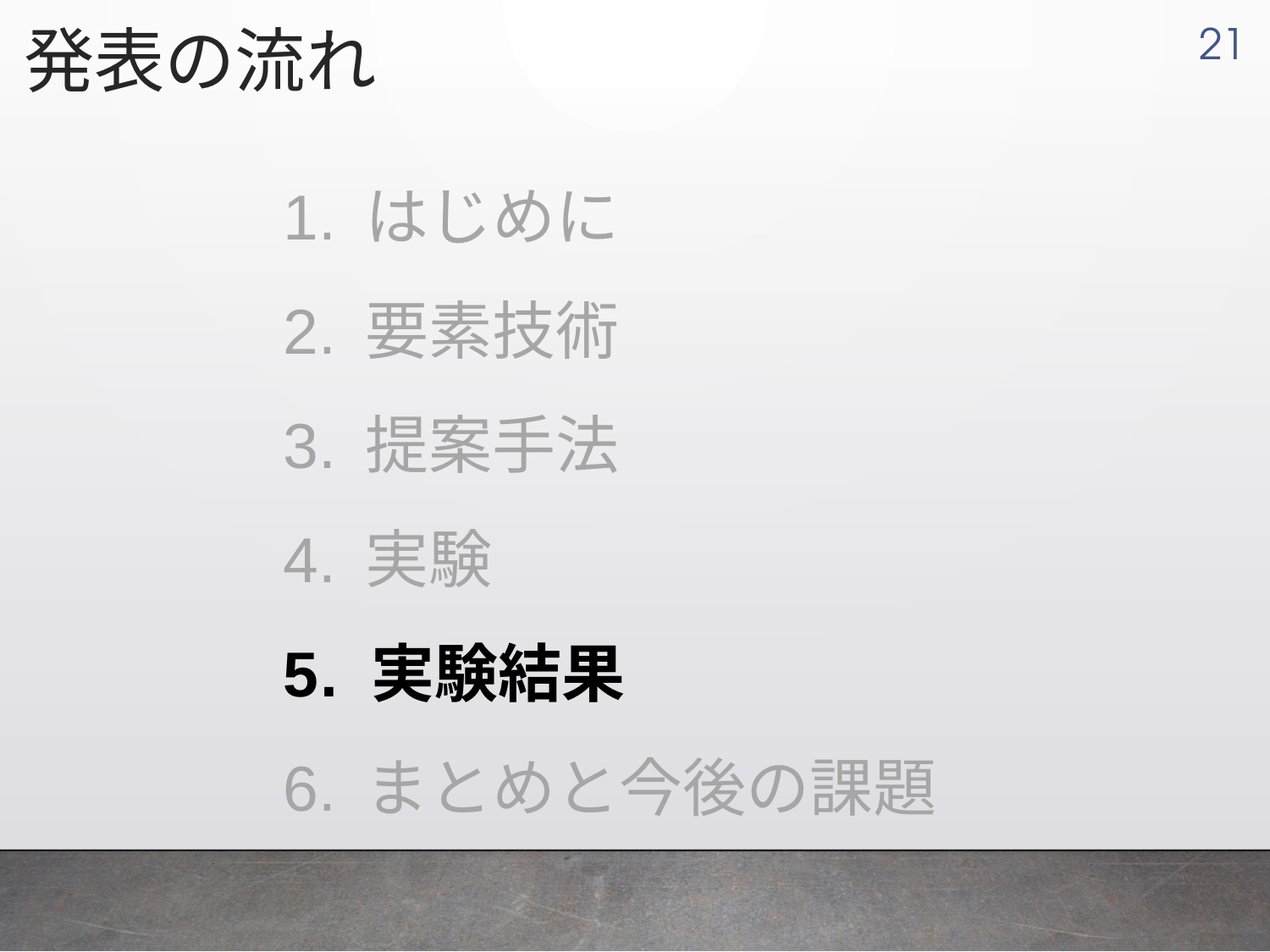

発表の流れ
21
 はじめに
 要素技術
 提案手法
 実験
 実験結果
 まとめと今後の課題